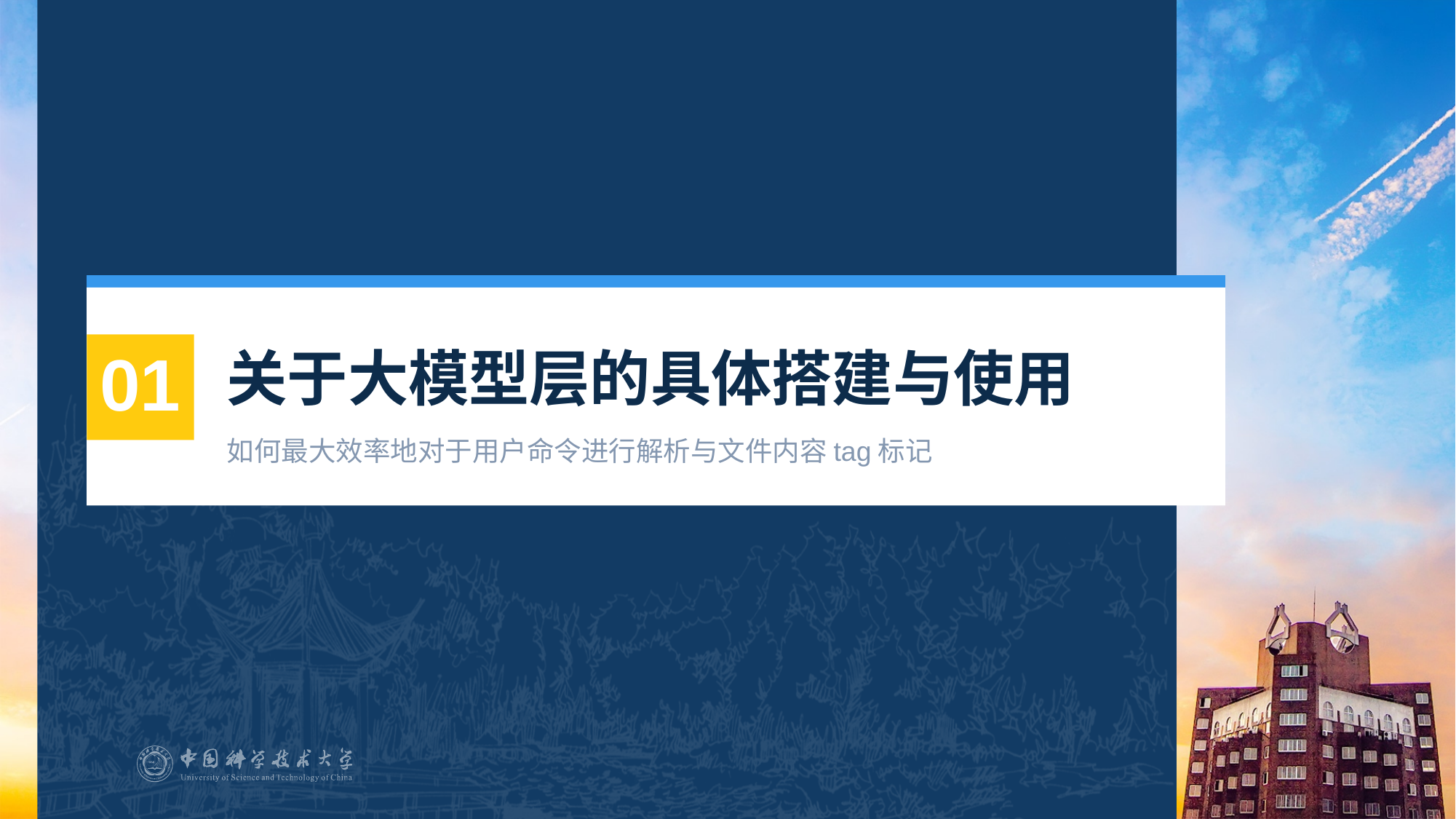

# 关于大模型层的具体搭建与使用
01
如何最大效率地对于用户命令进行解析与文件内容tag标记